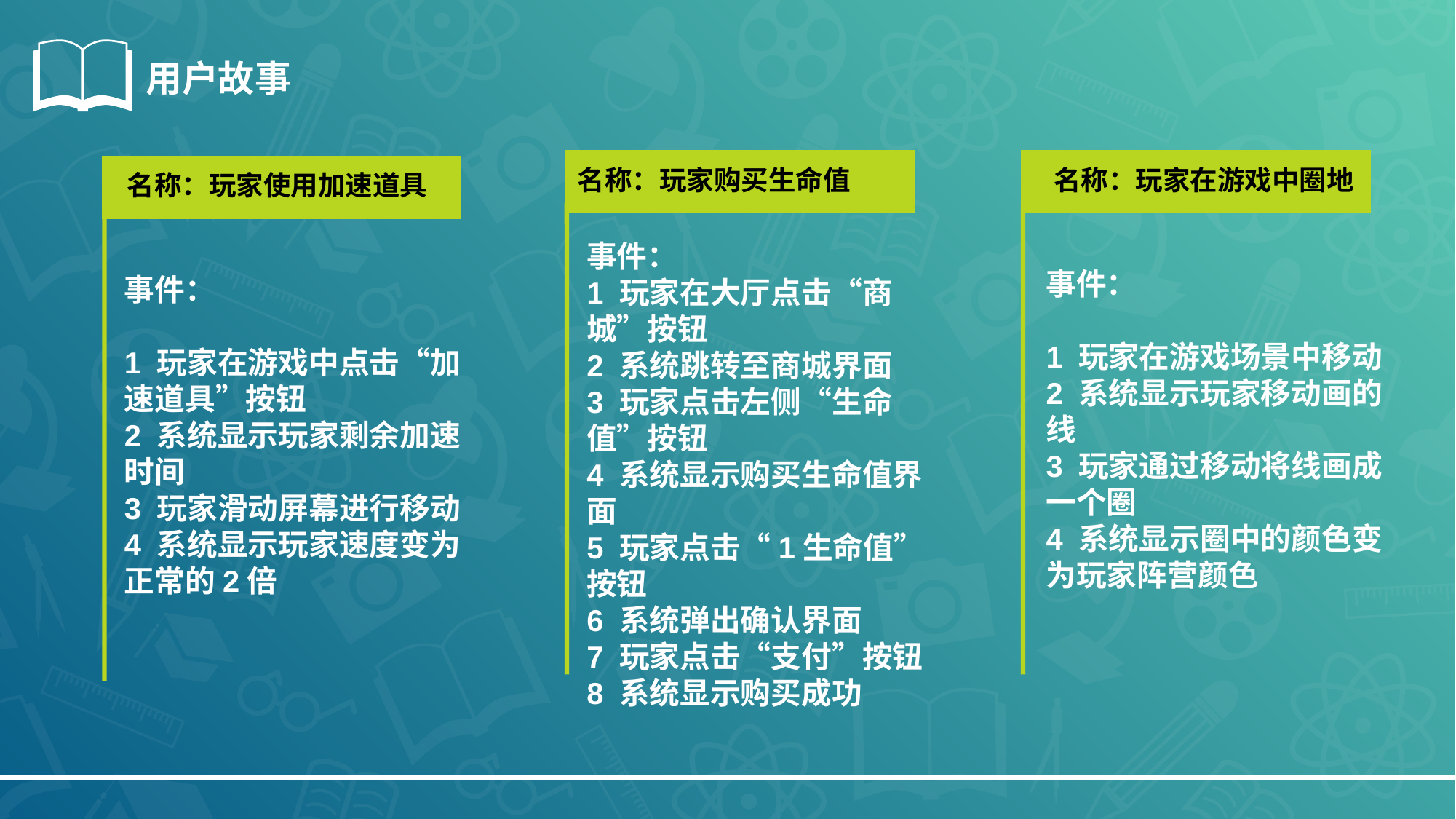

用户故事

名称：玩家购买生命值

名称：玩家在游戏中圈地

名称：玩家使用加速道具

事件：
1 玩家在大厅点击“商城”按钮
2 系统跳转至商城界面
3 玩家点击左侧“生命值”按钮
4 系统显示购买生命值界面
5 玩家点击“1生命值”按钮
6 系统弹出确认界面
7 玩家点击“支付”按钮
8 系统显示购买成功
事件：

1 玩家在游戏场景中移动
2 系统显示玩家移动画的线
3 玩家通过移动将线画成一个圈
4 系统显示圈中的颜色变为玩家阵营颜色
事件：

1 玩家在游戏中点击“加速道具”按钮
2 系统显示玩家剩余加速时间
3 玩家滑动屏幕进行移动
4 系统显示玩家速度变为正常的2倍